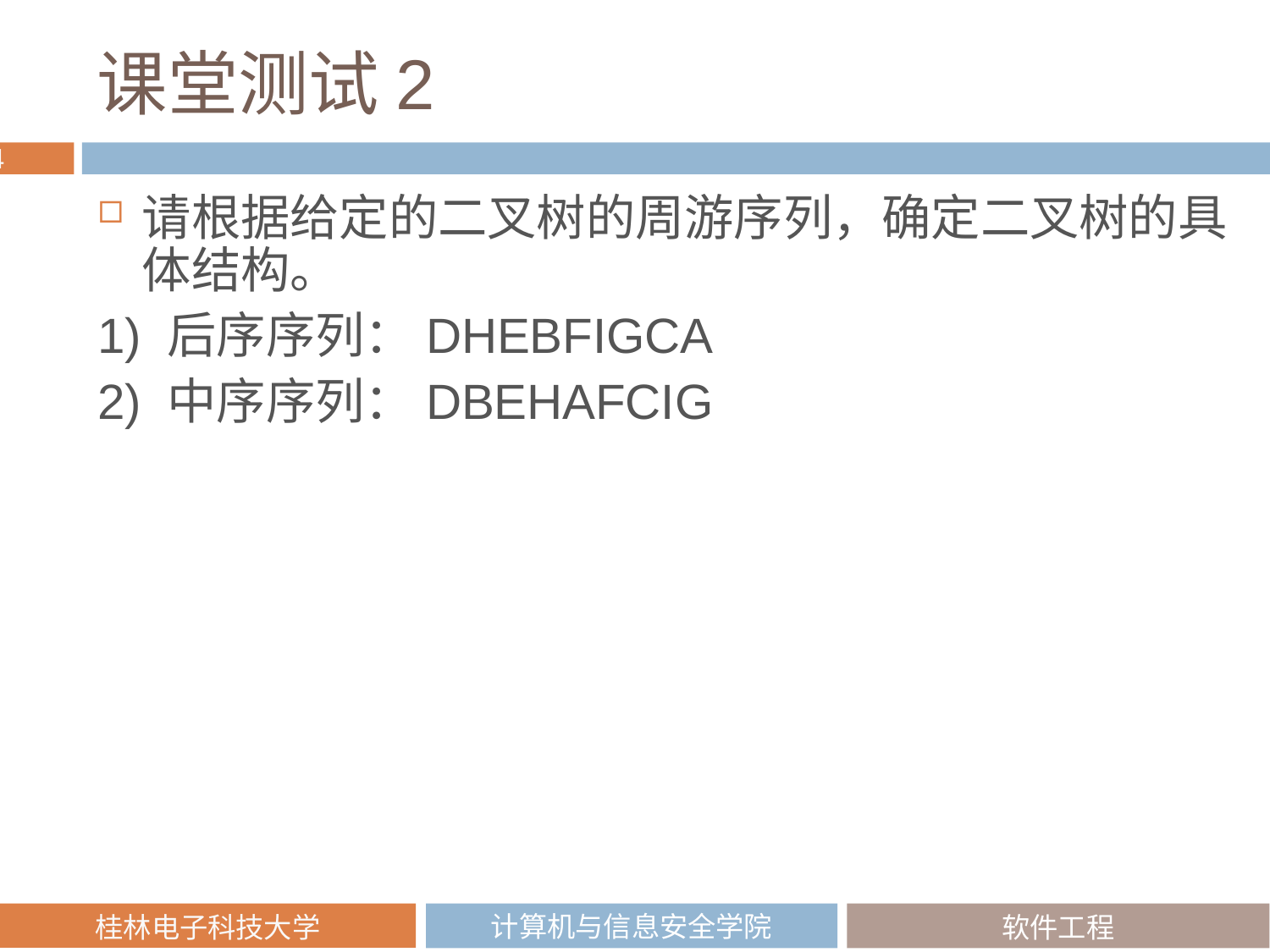

# 课堂测试2
请根据给定的二叉树的周游序列，确定二叉树的具体结构。
1) 后序序列：DHEBFIGCA
2) 中序序列：DBEHAFCIG